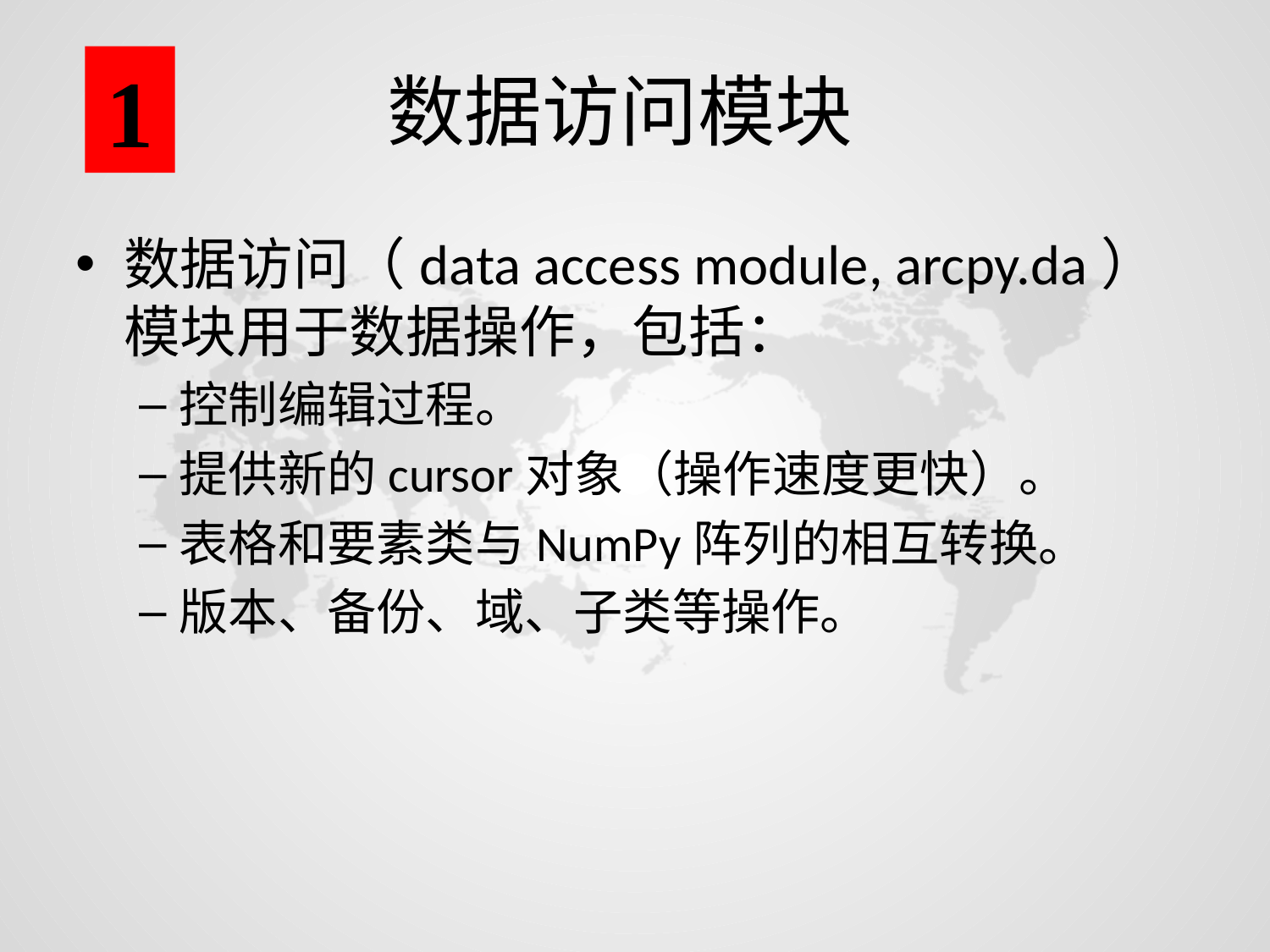

1
# 数据访问模块
数据访问（data access module, arcpy.da）模块用于数据操作，包括：
控制编辑过程。
提供新的cursor对象（操作速度更快）。
表格和要素类与NumPy阵列的相互转换。
版本、备份、域、子类等操作。